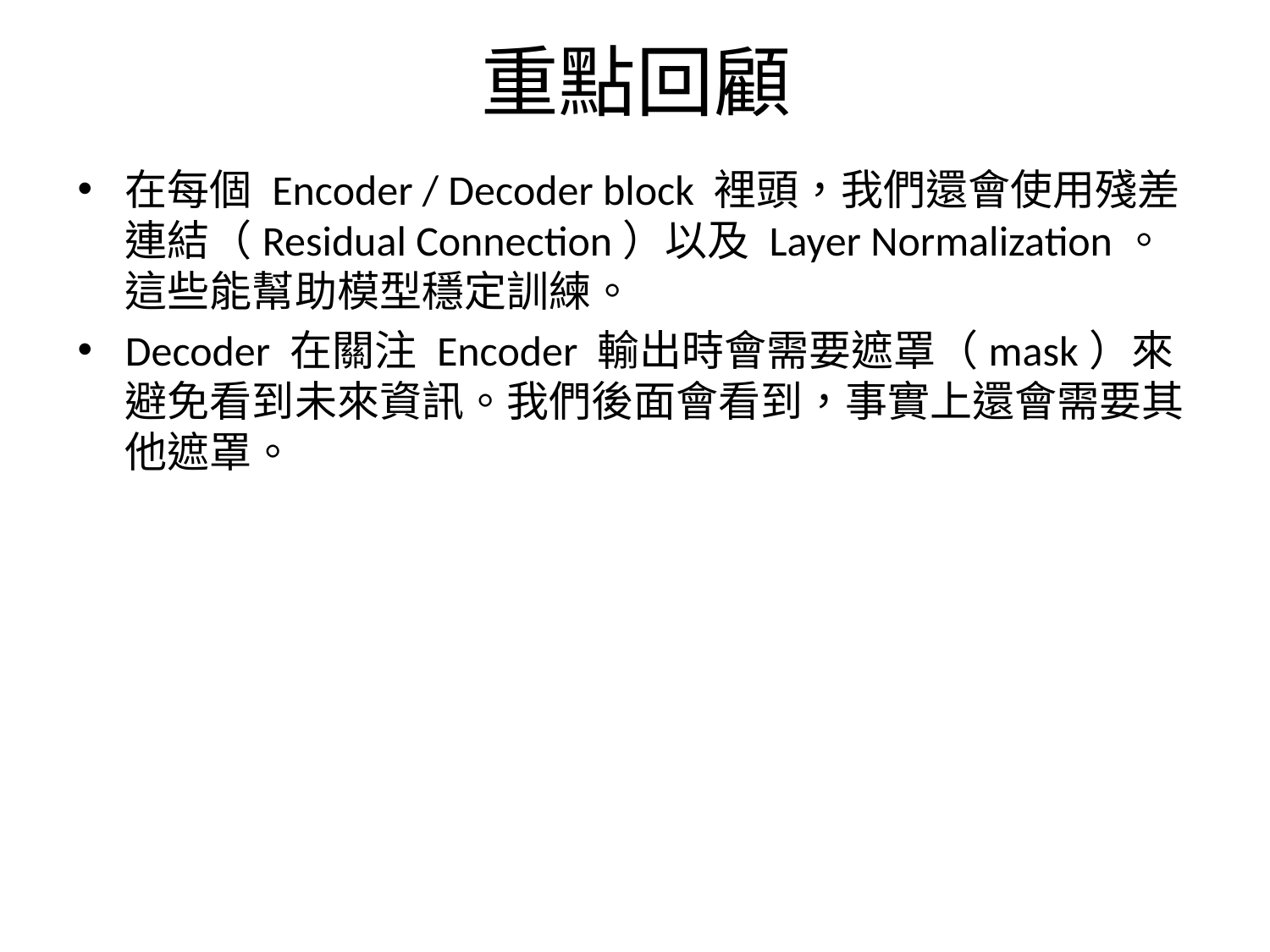

# 重點回顧
在每個 Encoder / Decoder block 裡頭，我們還會使用殘差連結（Residual Connection）以及 Layer Normalization。這些能幫助模型穩定訓練。
Decoder 在關注 Encoder 輸出時會需要遮罩（mask）來避免看到未來資訊。我們後面會看到，事實上還會需要其他遮罩。